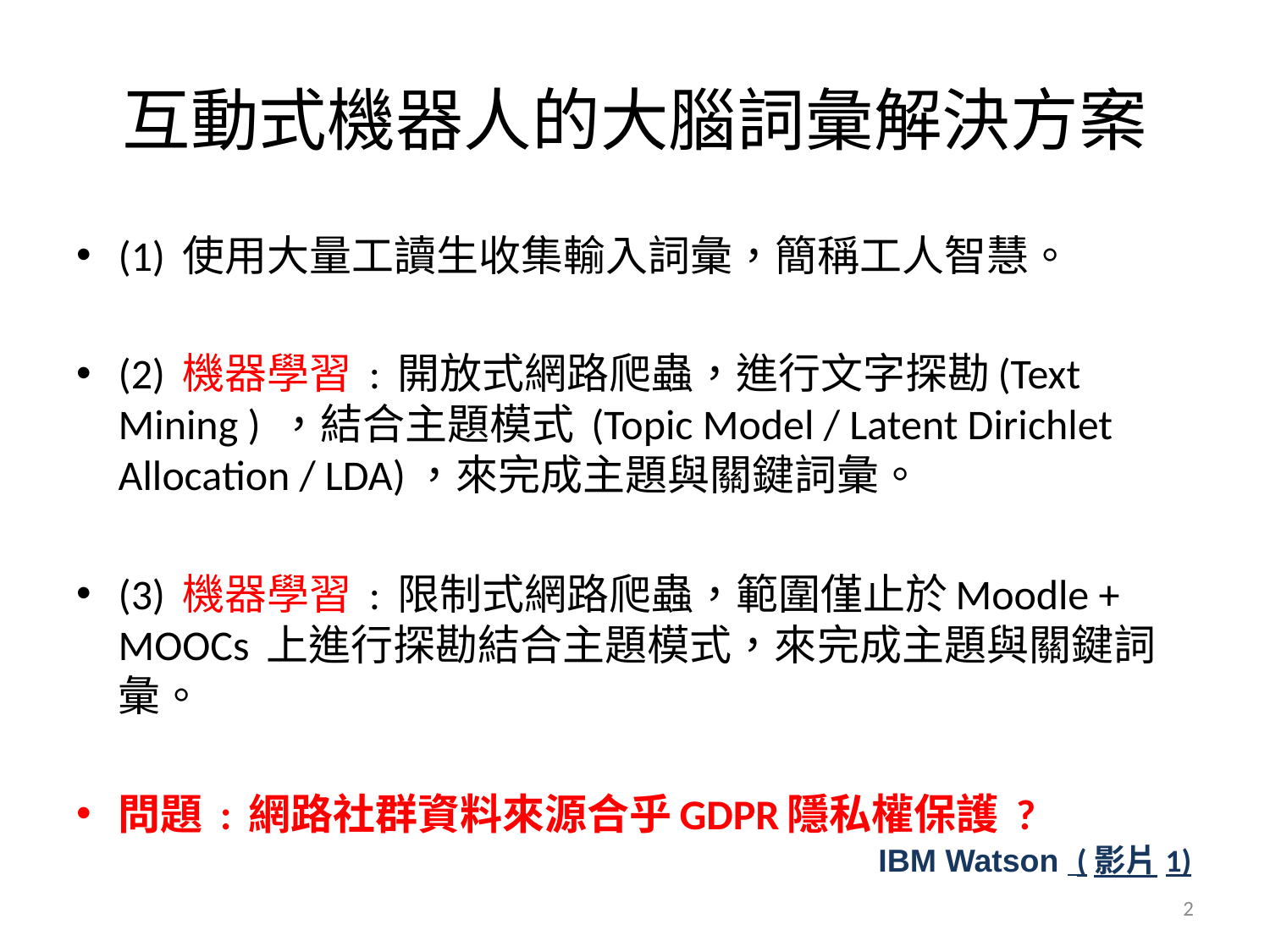

# 互動式機器人的大腦詞彙解決方案
(1) 使用大量工讀生收集輸入詞彙，簡稱工人智慧。

(2) 機器學習 : 開放式網路爬蟲，進行文字探勘(Text Mining ) ，結合主題模式 (Topic Model / Latent Dirichlet Allocation / LDA)，來完成主題與關鍵詞彙。

(3) 機器學習 : 限制式網路爬蟲，範圍僅止於Moodle + MOOCs 上進行探勘結合主題模式，來完成主題與關鍵詞彙。

問題 : 網路社群資料來源合乎GDPR隱私權保護 ?
IBM Watson  (影片1)
2